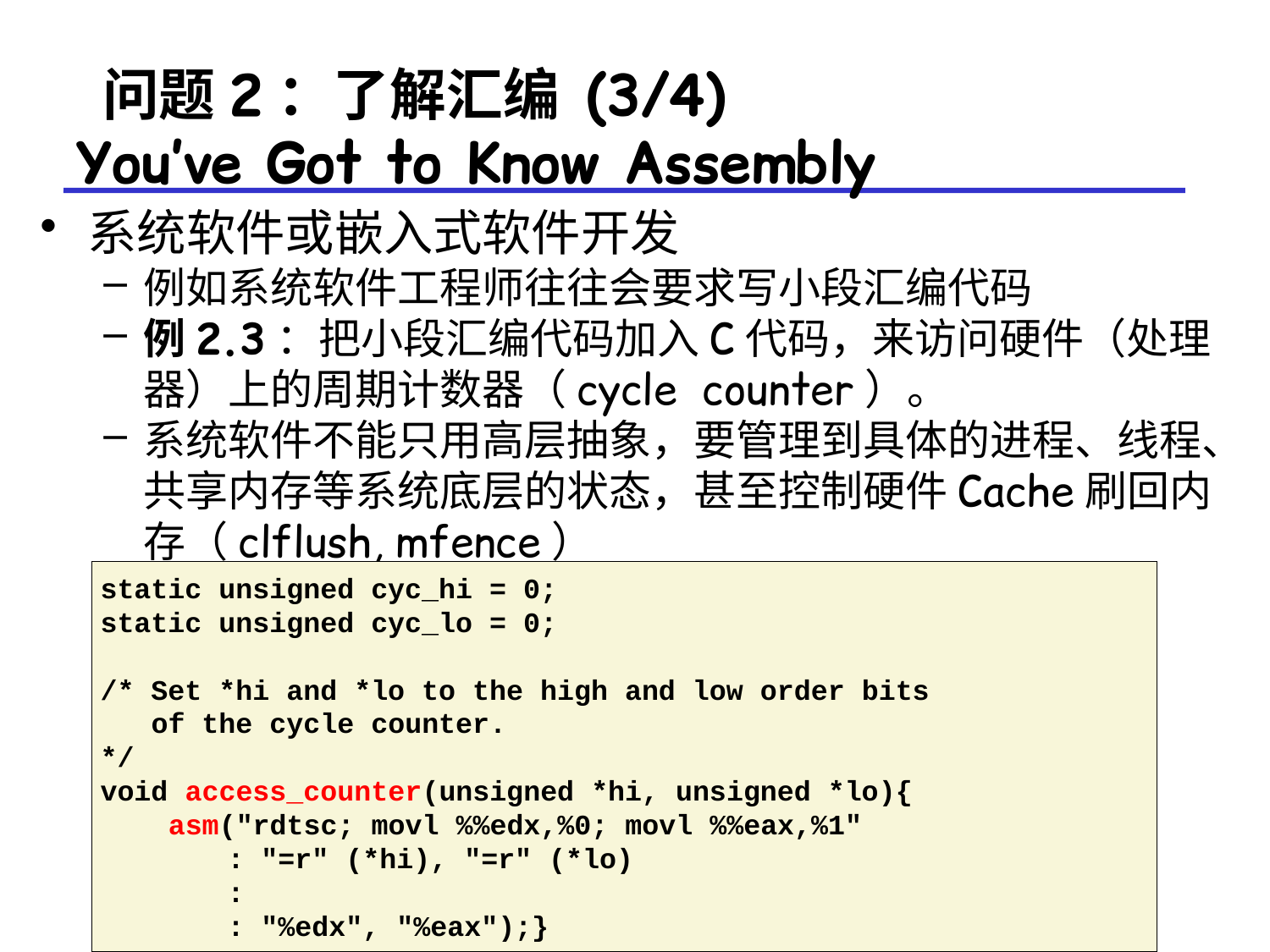

# 问题2：了解汇编 (3/4) You’ve Got to Know Assembly
系统软件或嵌入式软件开发
例如系统软件工程师往往会要求写小段汇编代码
例2.3：把小段汇编代码加入C代码，来访问硬件（处理器）上的周期计数器（cycle  counter）。
系统软件不能只用高层抽象，要管理到具体的进程、线程、共享内存等系统底层的状态，甚至控制硬件Cache刷回内存（clflush, mfence）

static unsigned cyc_hi = 0;
static unsigned cyc_lo = 0;

/* Set *hi and *lo to the high and low order bits
   of the cycle counter.
*/
void access_counter(unsigned *hi, unsigned *lo){
    asm("rdtsc; movl %%edx,%0; movl %%eax,%1"
	: "=r" (*hi), "=r" (*lo)
	:
	: "%edx", "%eax");}